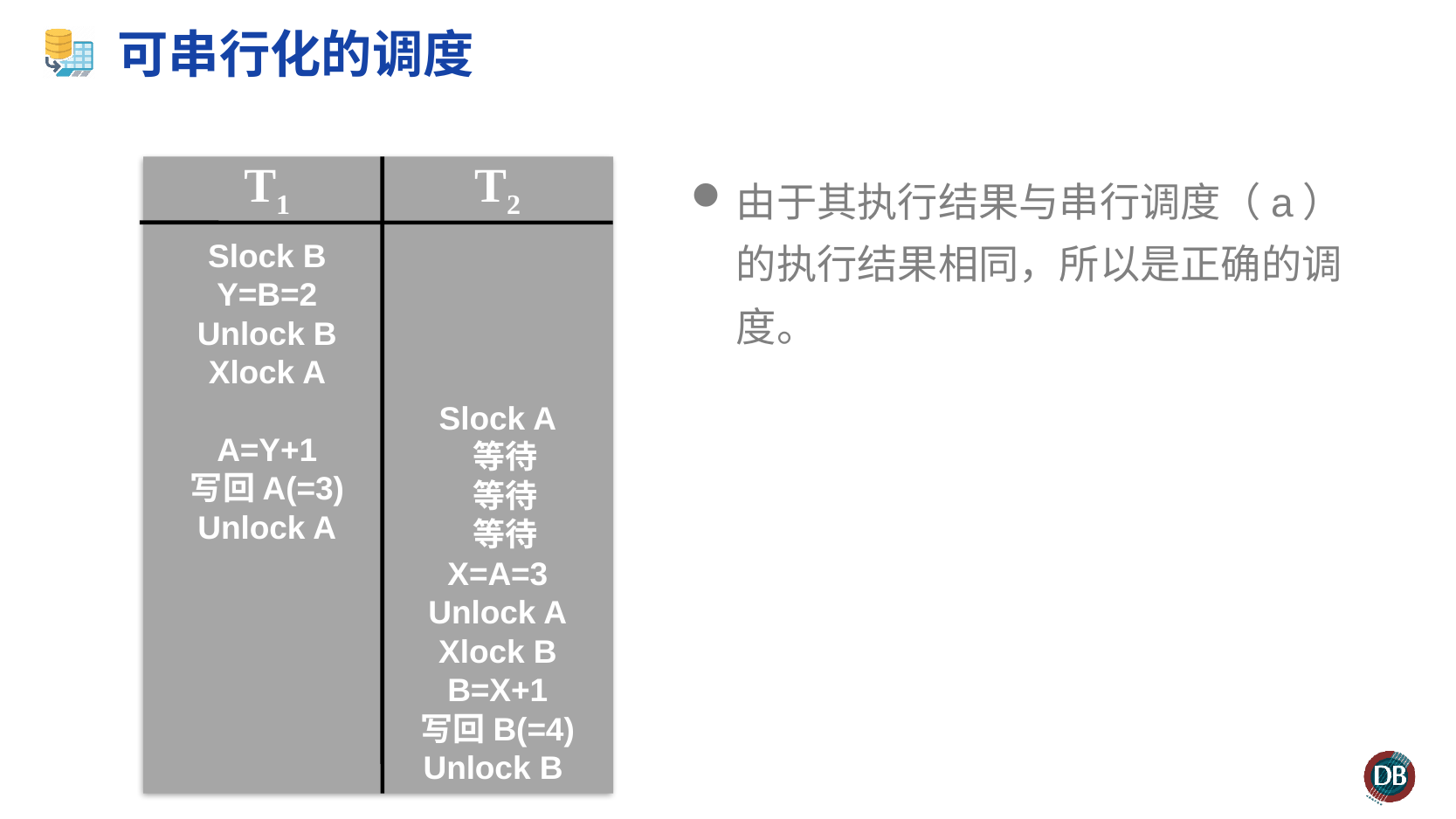

# 可串行化的调度
T1

T2

Slock A
 等待
 等待
 等待
X=A=3
Unlock A
Xlock B
B=X+1
写回B(=4)
Unlock B

Slock B
Y=B=2
Unlock B
Xlock A

A=Y+1
写回A(=3)
Unlock A

由于其执行结果与串行调度（a）的执行结果相同，所以是正确的调度。